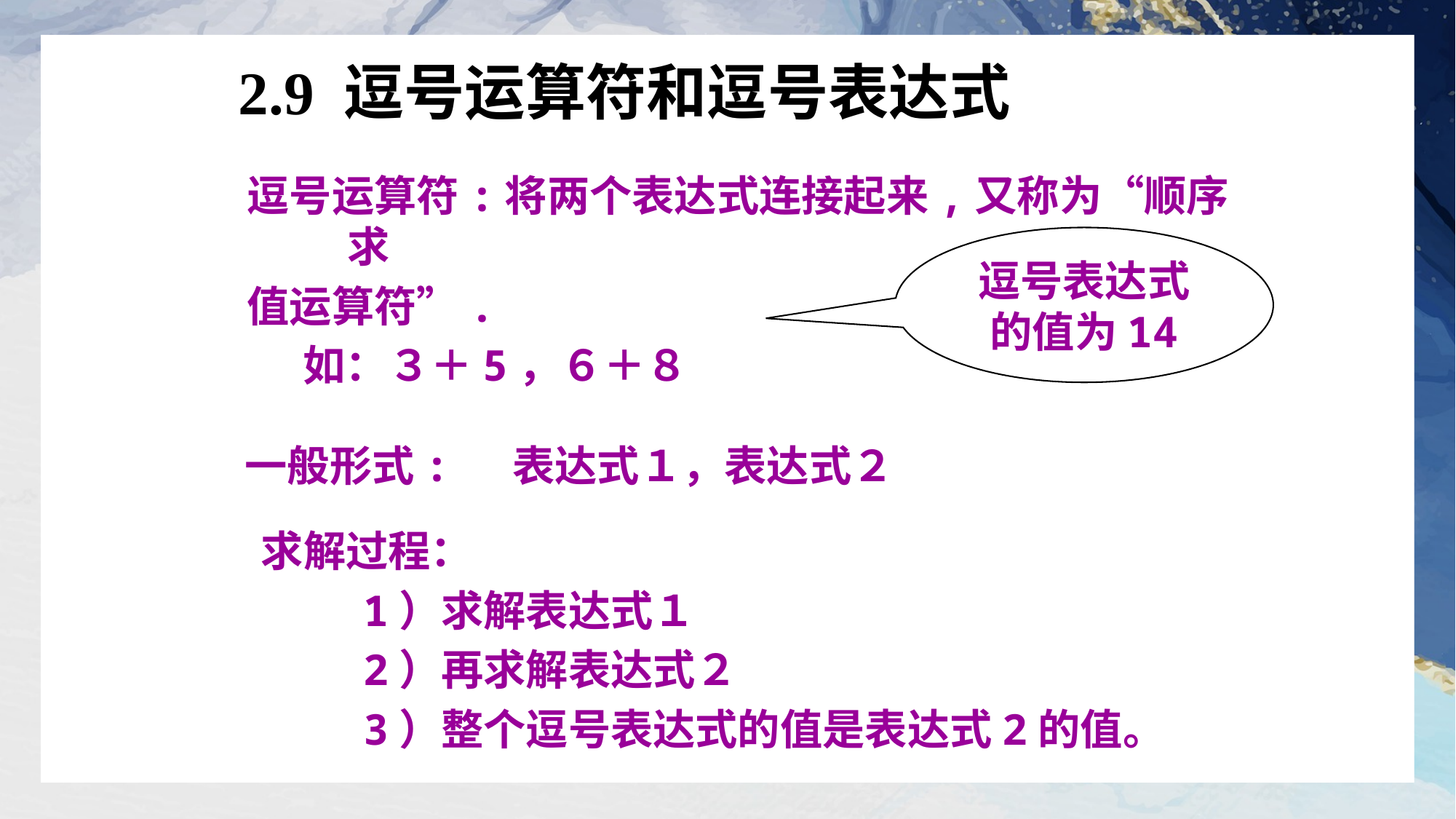

# 2.9 逗号运算符和逗号表达式
逗号运算符:将两个表达式连接起来,又称为“顺序求
值运算符”.
        如：３＋5，６＋８

逗号表达式 的值为14
   一般形式:   表达式１，表达式２
求解过程：
    1）求解表达式１
    2）再求解表达式２
    3）整个逗号表达式的值是表达式2的值。